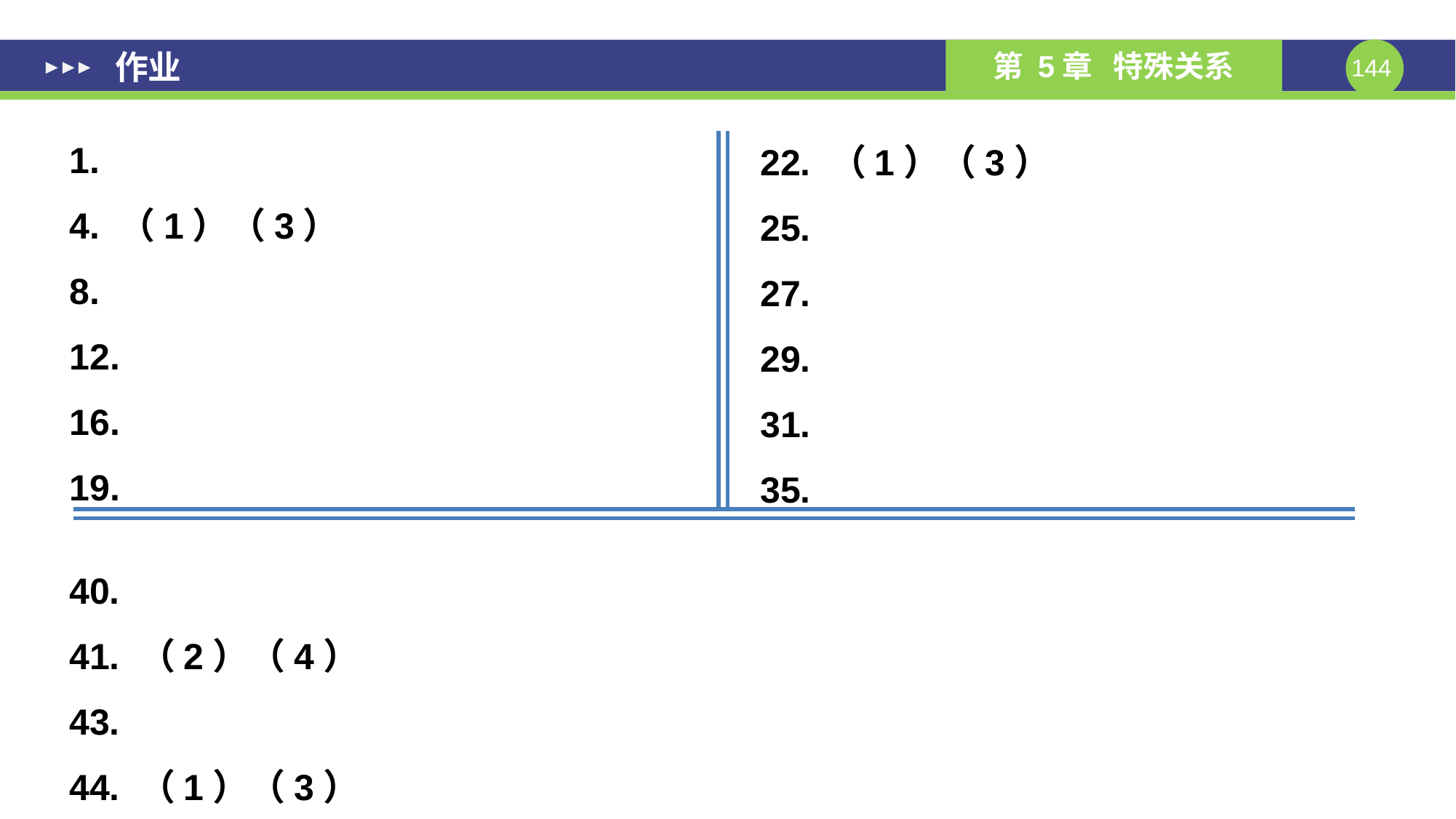

作业
1.
4. （1）（3）
8.
12.
16.
19.

22. （1）（3）
25.
27.
29.
31.
35.

40.
41. （2）（4）
43.
44. （1）（3）